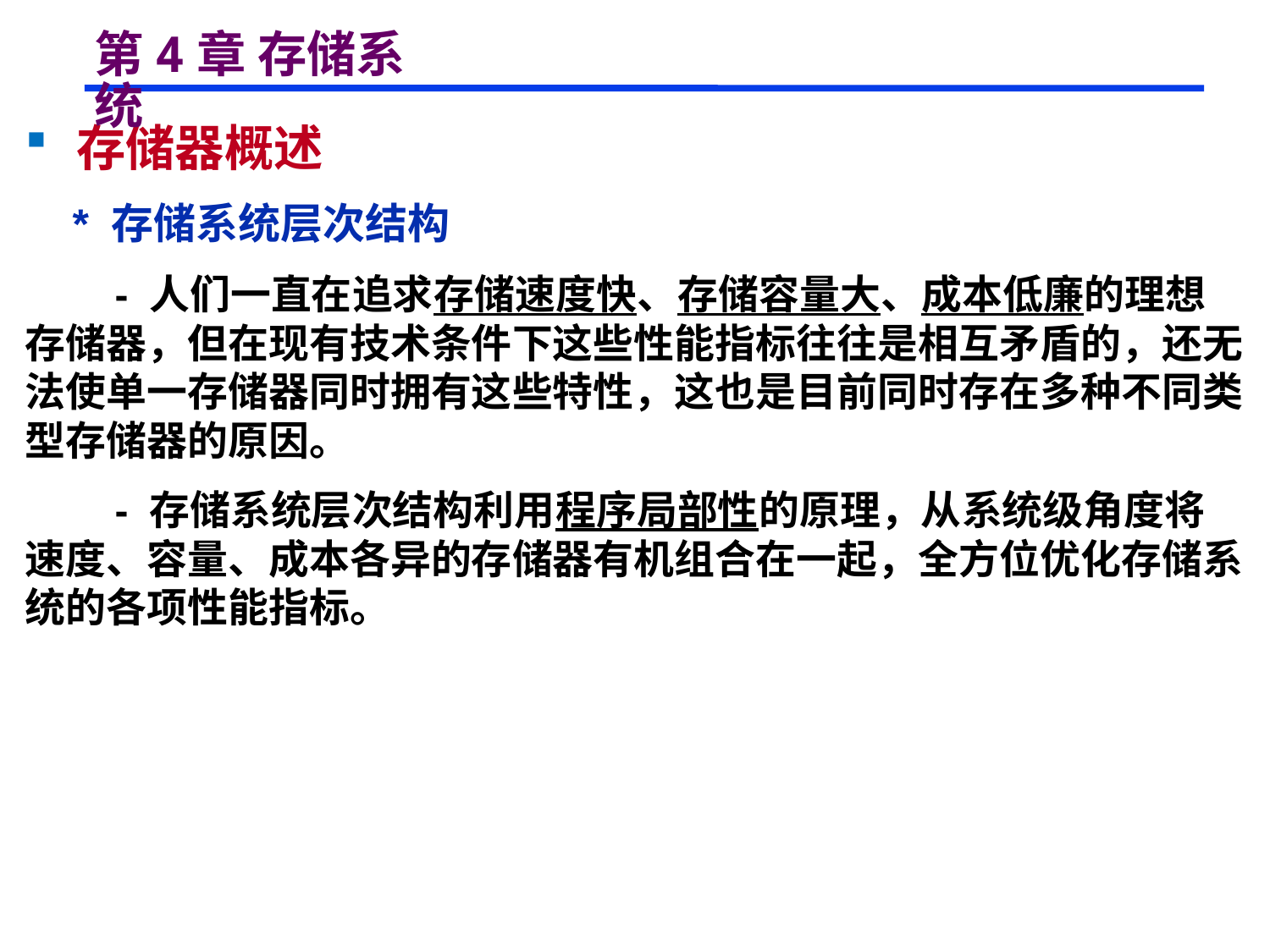

# 第4章 存储系统
 存储器概述
    * 存储系统层次结构
        - 人们一直在追求存储速度快、存储容量大、成本低廉的理想存储器，但在现有技术条件下这些性能指标往往是相互矛盾的，还无法使单一存储器同时拥有这些特性，这也是目前同时存在多种不同类型存储器的原因。
        - 存储系统层次结构利用程序局部性的原理，从系统级角度将速度、容量、成本各异的存储器有机组合在一起，全方位优化存储系统的各项性能指标。